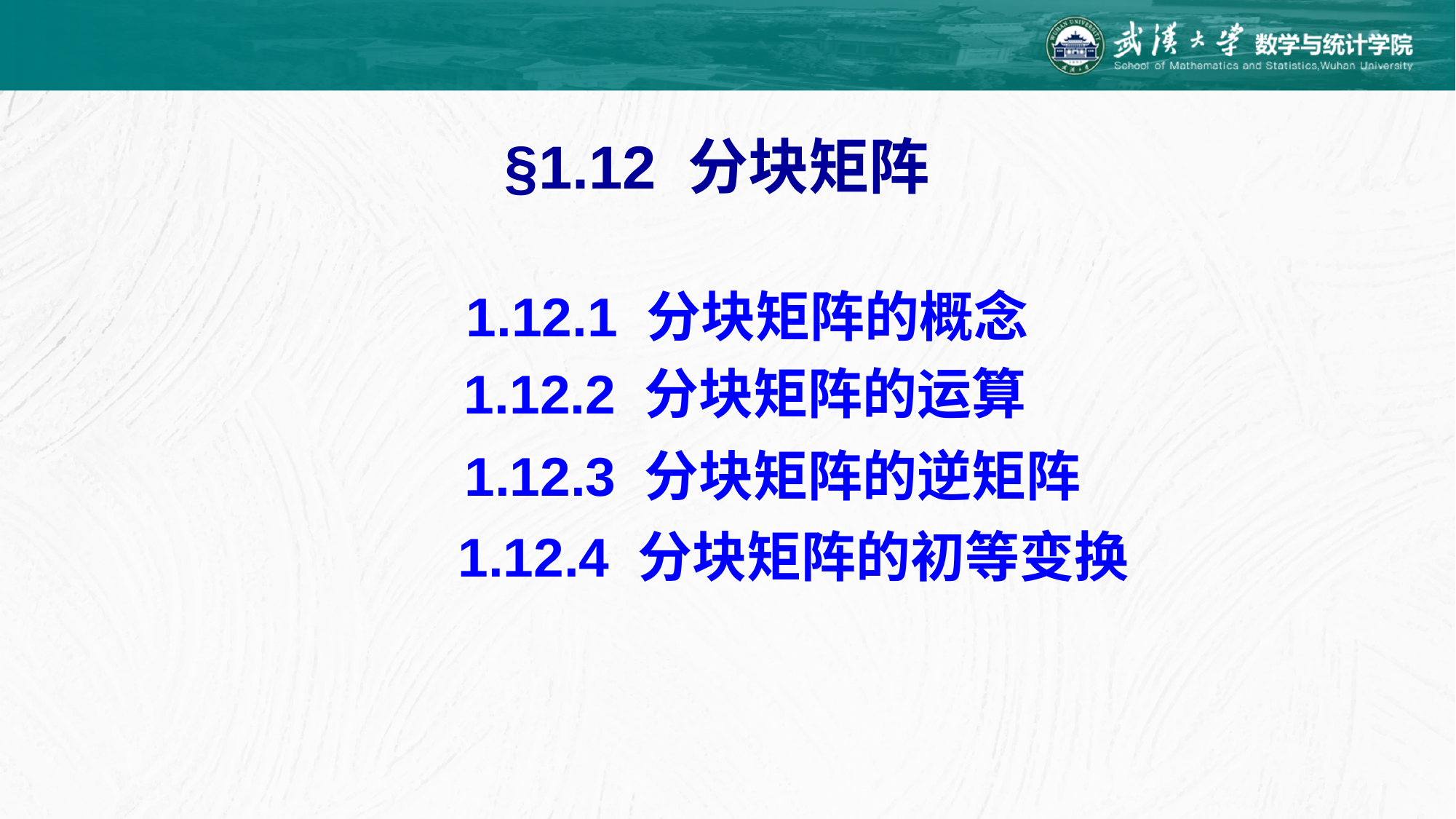

§1.12 分块矩阵
1.12.1 分块矩阵的概念
1.12.2 分块矩阵的运算
1.12.3 分块矩阵的逆矩阵
1.12.4 分块矩阵的初等变换